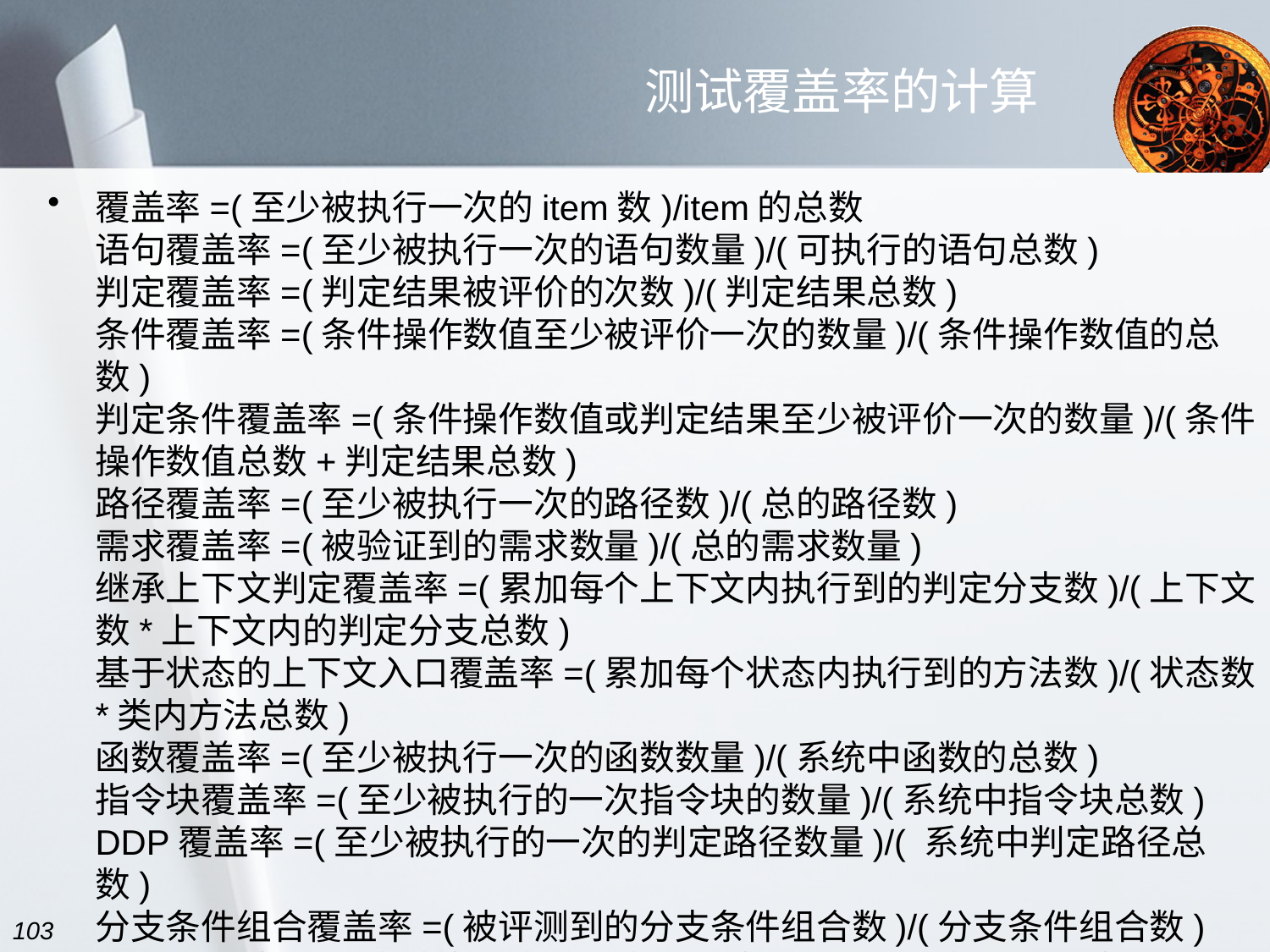

# 测试覆盖率的计算
覆盖率=(至少被执行一次的item数)/item的总数
语句覆盖率=(至少被执行一次的语句数量)/(可执行的语句总数)
判定覆盖率=(判定结果被评价的次数)/(判定结果总数)
条件覆盖率=(条件操作数值至少被评价一次的数量)/(条件操作数值的总数)
判定条件覆盖率=(条件操作数值或判定结果至少被评价一次的数量)/(条件操作数值总数+判定结果总数)
路径覆盖率=(至少被执行一次的路径数)/(总的路径数)
需求覆盖率=(被验证到的需求数量)/(总的需求数量)
继承上下文判定覆盖率=(累加每个上下文内执行到的判定分支数)/(上下文数*上下文内的判定分支总数)
基于状态的上下文入口覆盖率=(累加每个状态内执行到的方法数)/(状态数*类内方法总数)
函数覆盖率=(至少被执行一次的函数数量)/(系统中函数的总数)
指令块覆盖率=(至少被执行的一次指令块的数量)/(系统中指令块总数)
DDP覆盖率=(至少被执行的一次的判定路径数量)/( 系统中判定路径总数)
分支条件组合覆盖率=(被评测到的分支条件组合数)/(分支条件组合数)
PPP覆盖率=(至少被执行的一次的PPP数量)/( 系统中PPP总数
103